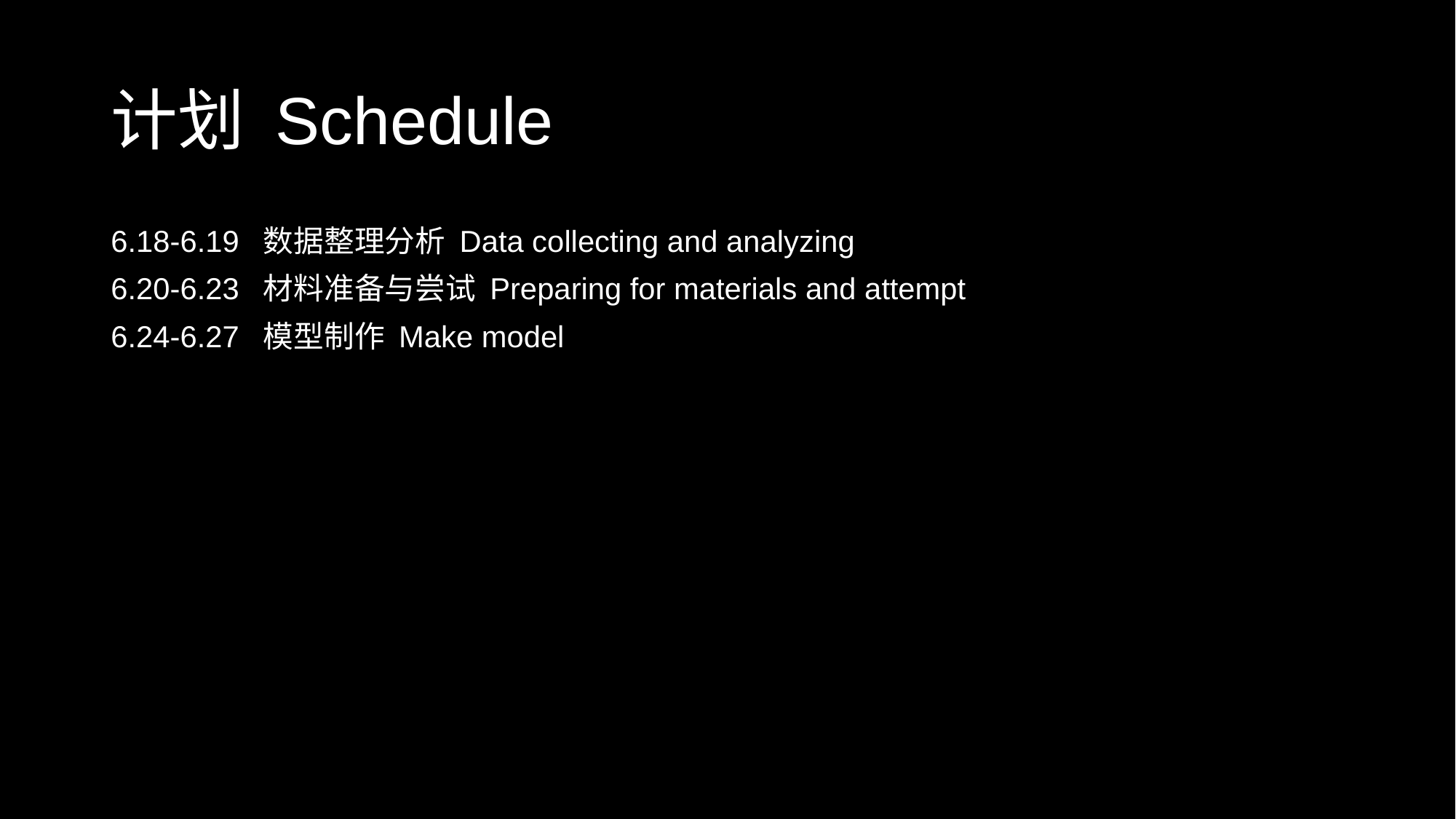

# 计划 Schedule
6.18-6.19  数据整理分析 Data collecting and analyzing
6.20-6.23  材料准备与尝试 Preparing for materials and attempt
6.24-6.27  模型制作 Make model